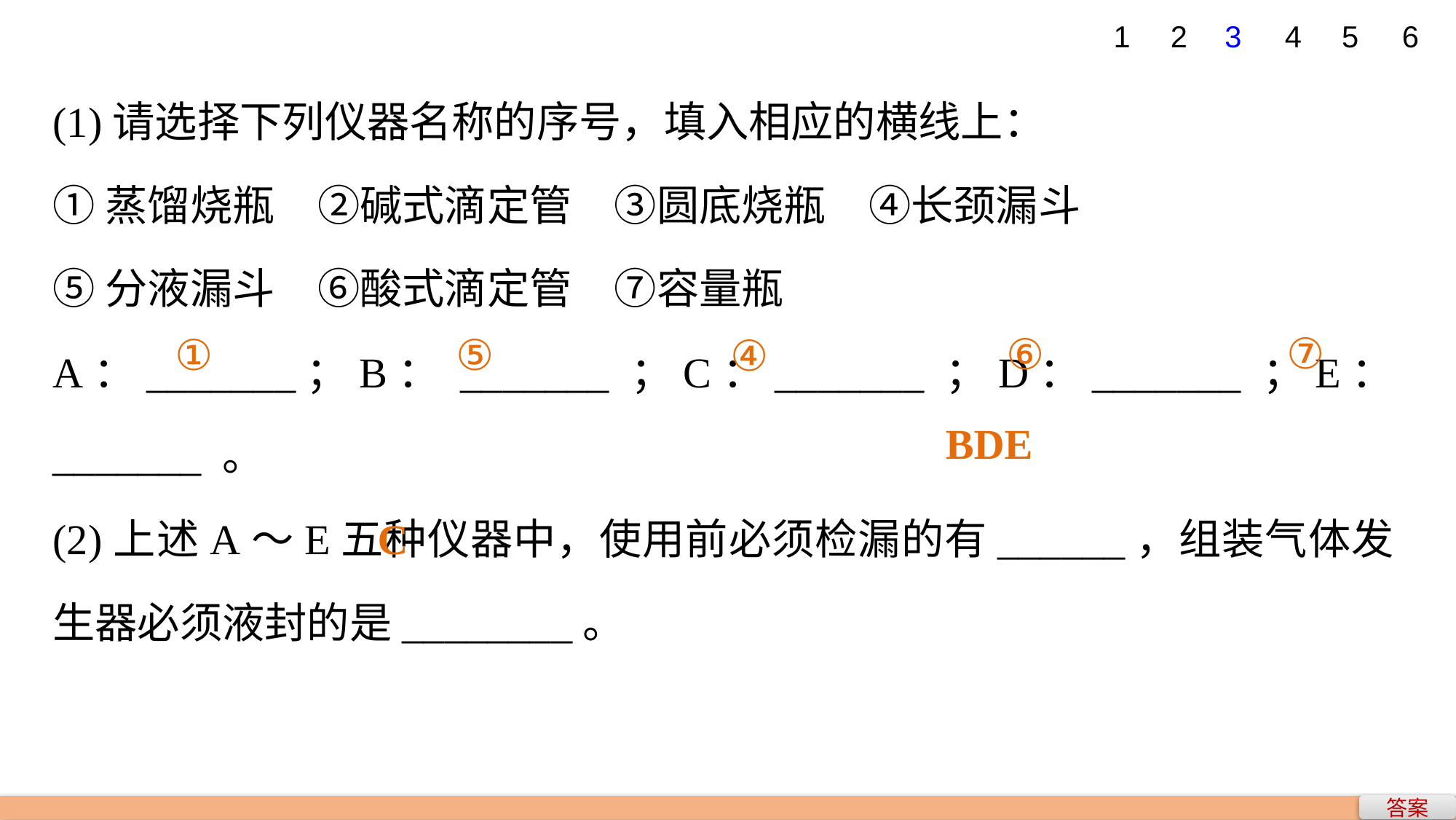

1
2
3
4
5
6
(1)请选择下列仪器名称的序号，填入相应的横线上：
①蒸馏烧瓶　②碱式滴定管　③圆底烧瓶　④长颈漏斗
⑤分液漏斗　⑥酸式滴定管　⑦容量瓶
A：_______；B： _______ ；C：_______ ；D：_______ ；E： _______ 。
(2)上述A～E五种仪器中，使用前必须检漏的有______，组装气体发生器必须液封的是________。
⑦
⑥
⑤
①
④
BDE
C
答案